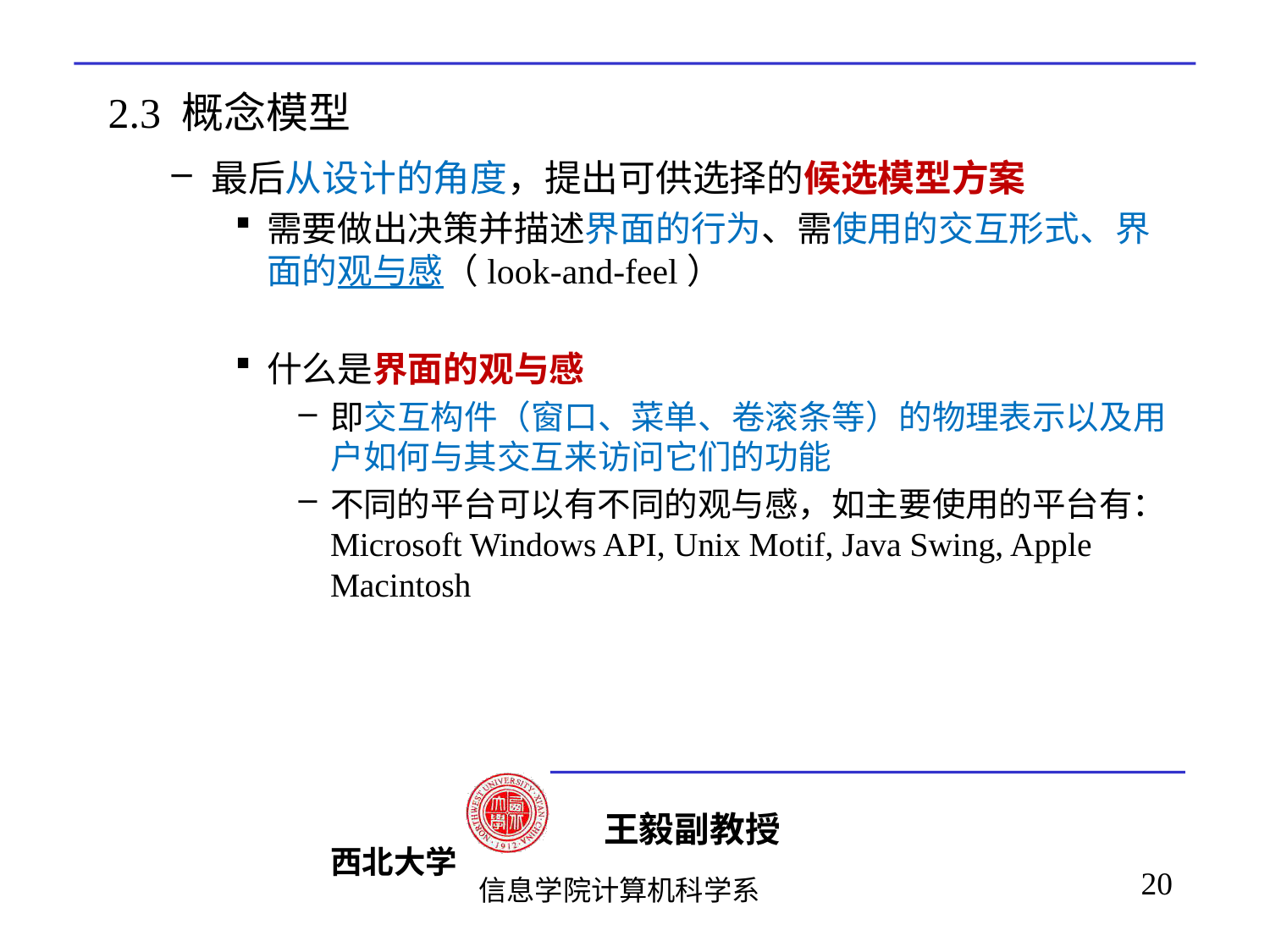

# 2.3 概念模型
最后从设计的角度，提出可供选择的候选模型方案
需要做出决策并描述界面的行为、需使用的交互形式、界面的观与感（look-and-feel）

什么是界面的观与感
即交互构件（窗口、菜单、卷滚条等）的物理表示以及用户如何与其交互来访问它们的功能
不同的平台可以有不同的观与感，如主要使用的平台有：Microsoft Windows API, Unix Motif, Java Swing, Apple Macintosh

20